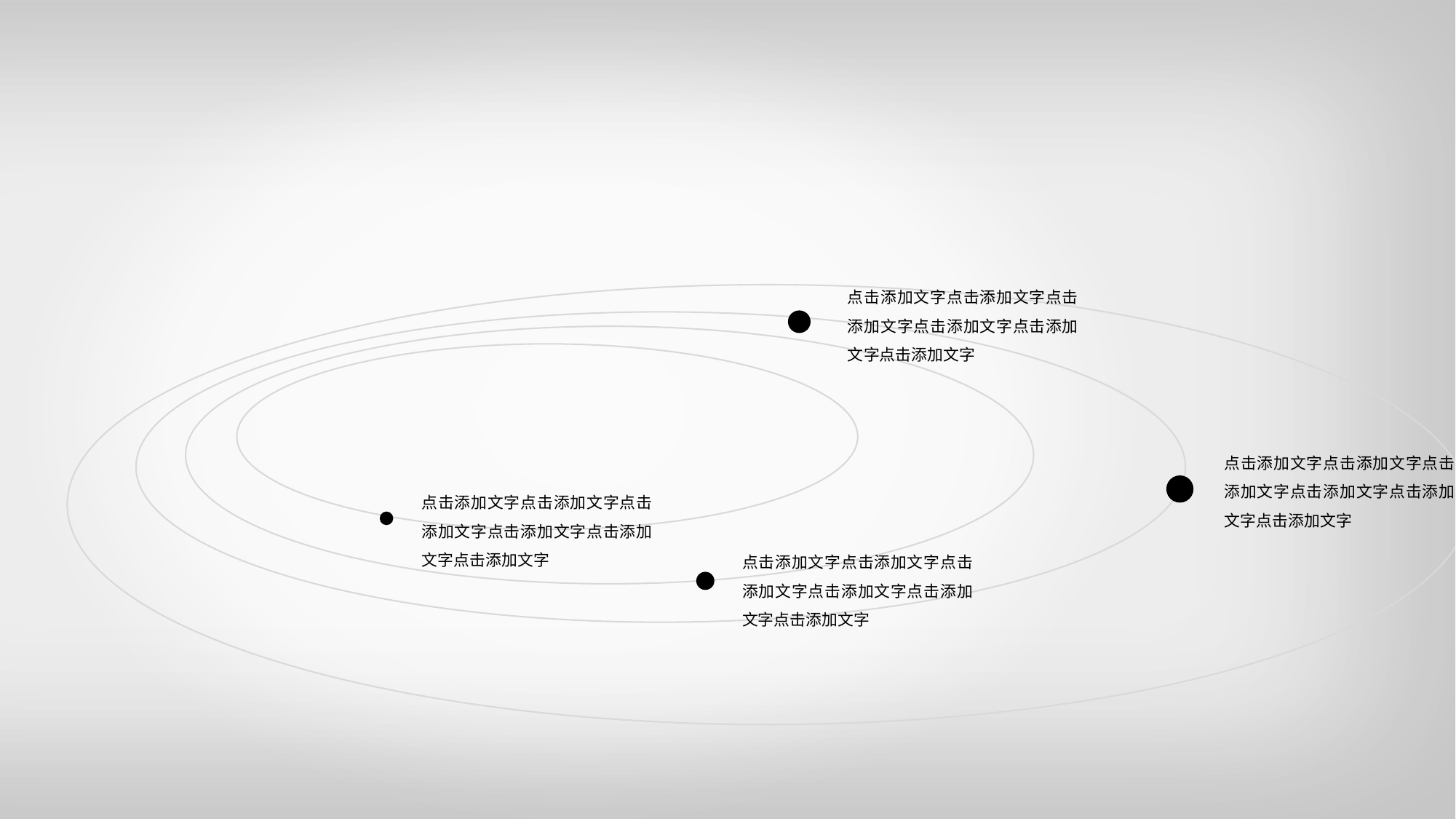

点击添加文字点击添加文字点击添加文字点击添加文字点击添加文字点击添加文字

点击添加文字点击添加文字点击添加文字点击添加文字点击添加文字点击添加文字

点击添加文字点击添加文字点击添加文字点击添加文字点击添加文字点击添加文字

点击添加文字点击添加文字点击添加文字点击添加文字点击添加文字点击添加文字